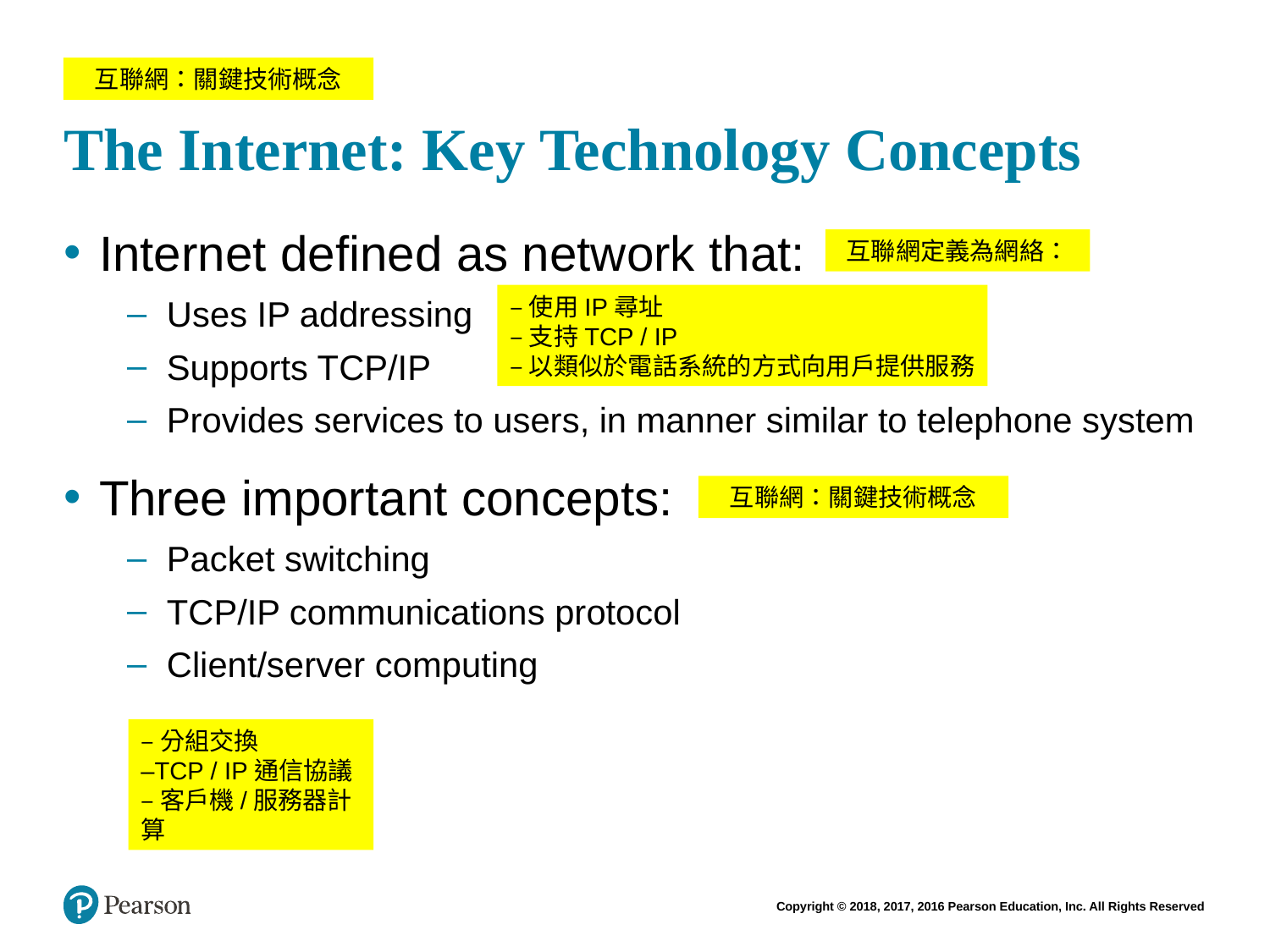

# The Internet: Key Technology Concepts
互聯網：關鍵技術概念
Internet defined as network that:
Uses IP addressing
Supports TCP/IP
Provides services to users, in manner similar to telephone system
Three important concepts:
Packet switching
TCP/IP communications protocol
Client/server computing
互聯網定義為網絡：
–使用IP尋址
–支持TCP / IP
–以類似於電話系統的方式向用戶提供服務
互聯網：關鍵技術概念
–分組交換
–TCP / IP通信協議
–客戶機/服務器計算